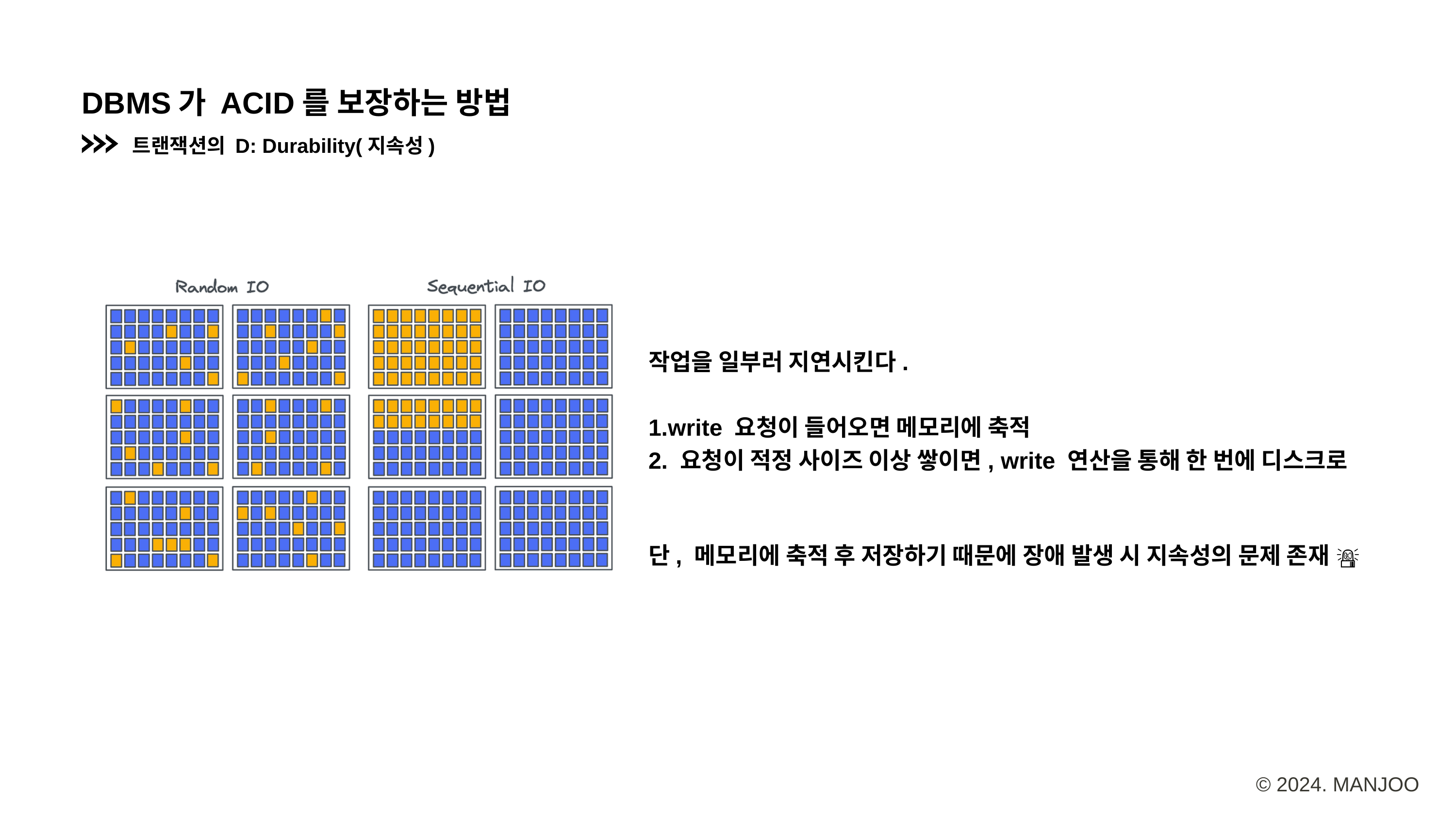

DBMS가 ACID를 보장하는 방법

트랜잭션의 D: Durability(지속성)

작업을 일부러 지연시킨다.

1.write 요청이 들어오면 메모리에 축적
2. 요청이 적정 사이즈 이상 쌓이면, write 연산을 통해 한 번에 디스크로
단, 메모리에 축적 후 저장하기 때문에 장애 발생 시 지속성의 문제 존재 🚨
© 2024. MANJOO